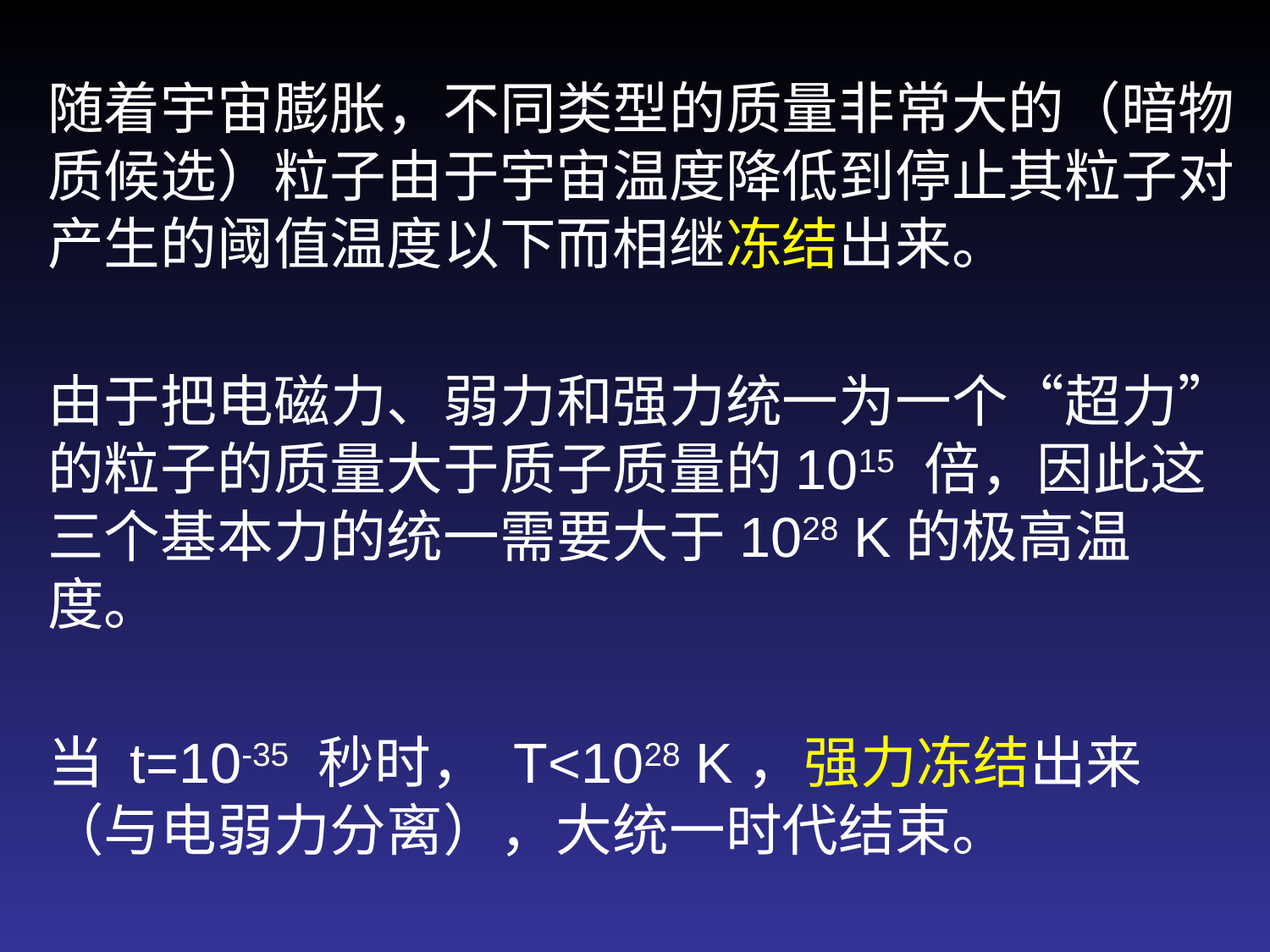

随着宇宙膨胀，不同类型的质量非常大的（暗物质候选）粒子由于宇宙温度降低到停止其粒子对产生的阈值温度以下而相继冻结出来。

由于把电磁力、弱力和强力统一为一个“超力”的粒子的质量大于质子质量的1015 倍，因此这三个基本力的统一需要大于1028 K的极高温度。

当 t=10-35 秒时， T<1028 K，强力冻结出来（与电弱力分离），大统一时代结束。